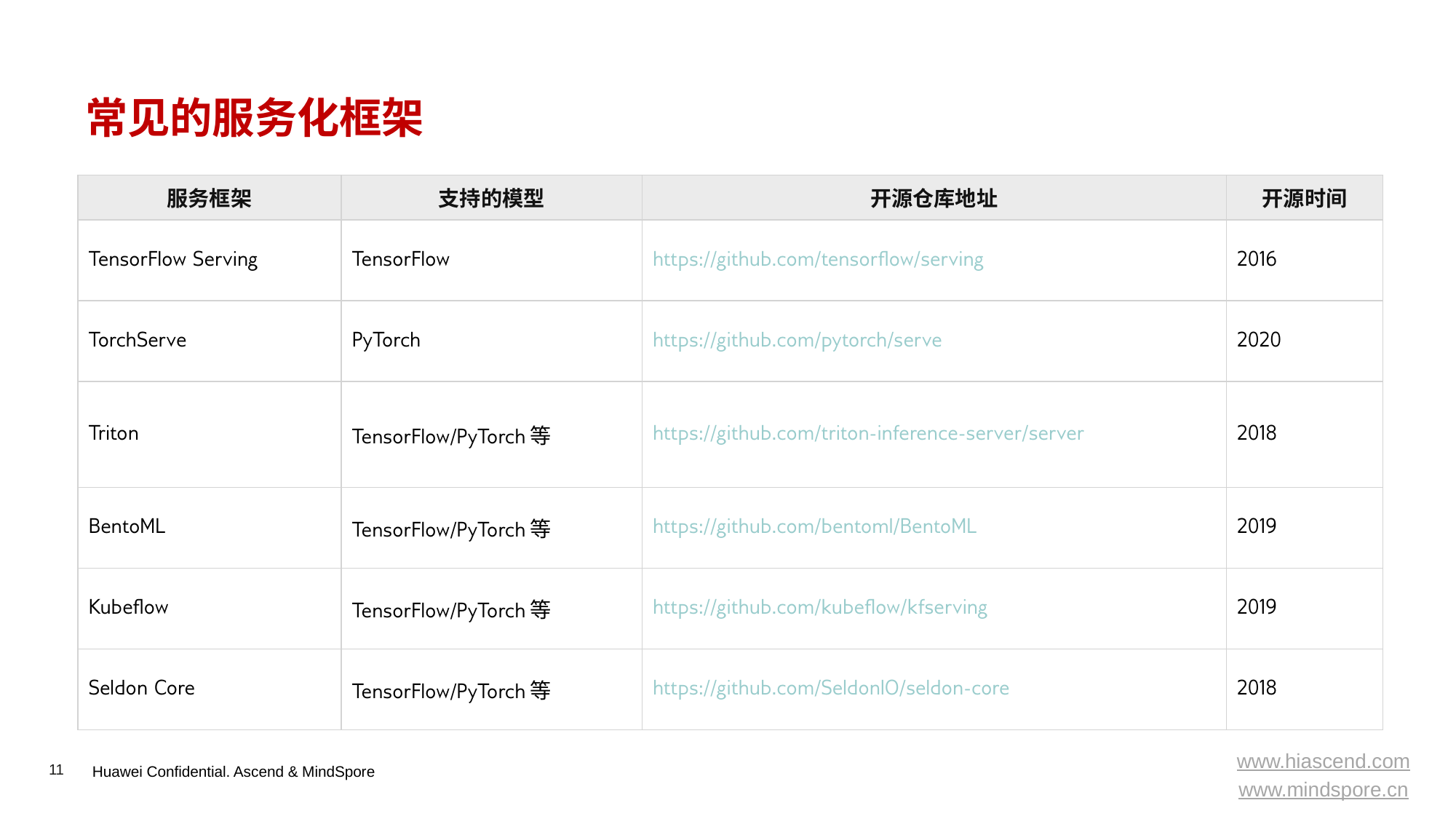

# 常见的服务化框架
| 服务框架 | 支持的模型 | 开源仓库地址 | 开源时间 |
| --- | --- | --- | --- |
| TensorFlow Serving | TensorFlow | https://github.com/tensorflow/serving | 2016 |
| TorchServe | PyTorch | https://github.com/pytorch/serve | 2020 |
| Triton | TensorFlow/PyTorch等 | https://github.com/triton-inference-server/server | 2018 |
| BentoML | TensorFlow/PyTorch等 | https://github.com/bentoml/BentoML | 2019 |
| Kubeflow | TensorFlow/PyTorch等 | https://github.com/kubeflow/kfserving | 2019 |
| Seldon Core | TensorFlow/PyTorch等 | https://github.com/SeldonIO/seldon-core | 2018 |